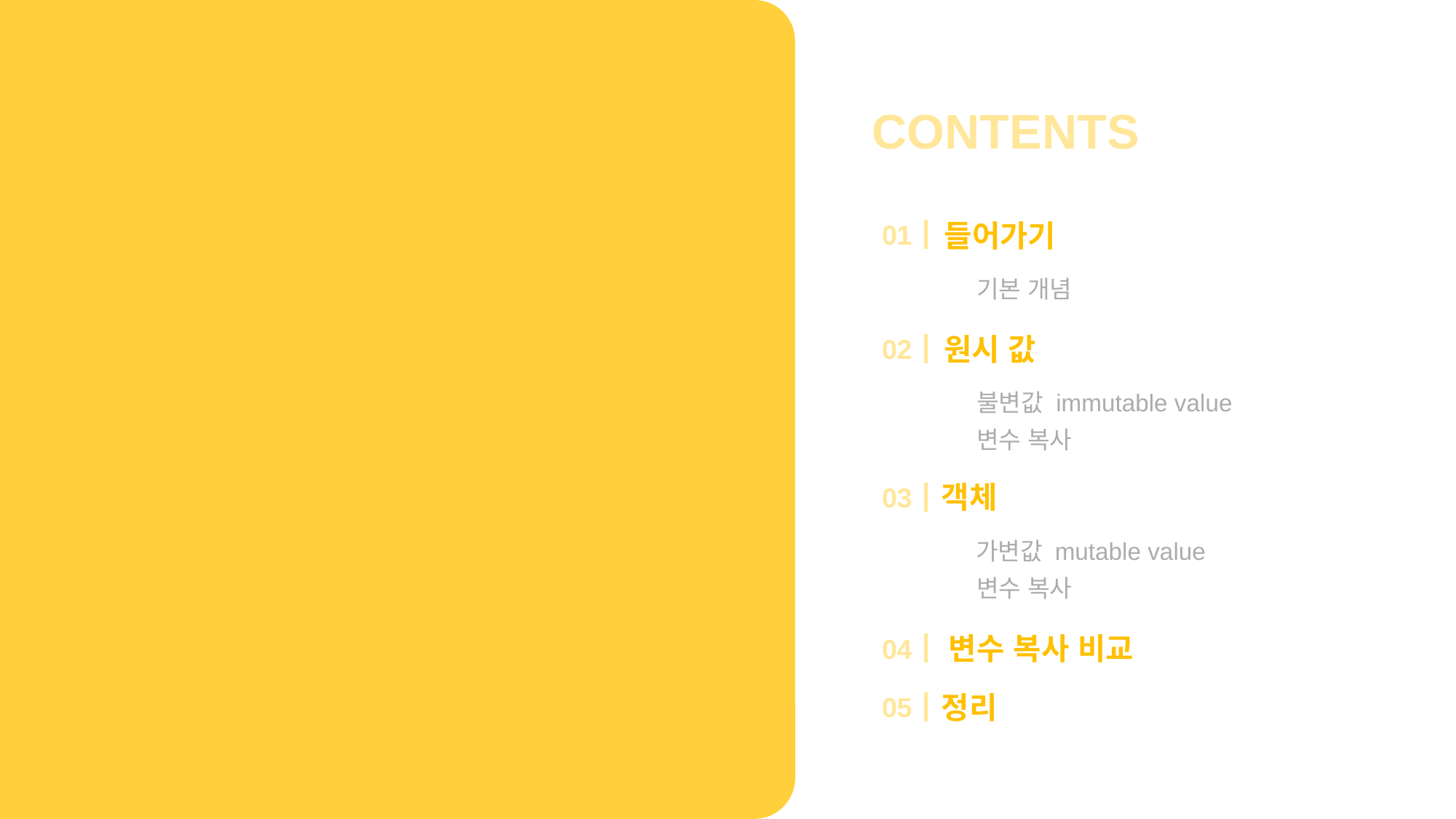

CONTENTS
들어가기
01
기본 개념
원시 값
02
불변값 immutable value
변수 복사
객체
03
가변값 mutable value
변수 복사
변수 복사 비교
04
정리
05